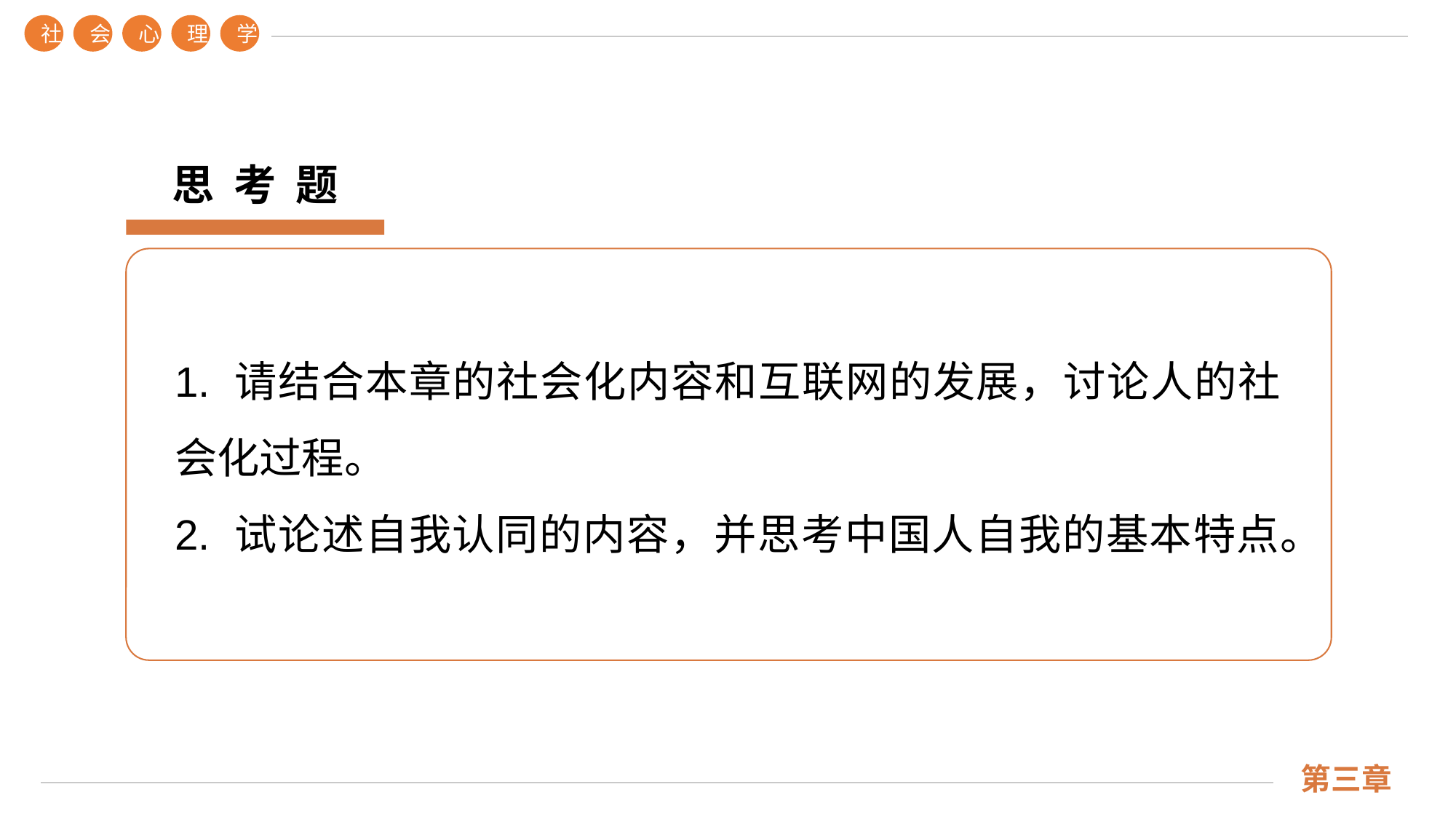

社
会
心
理
学
第三章

思  考  题

1. 请结合本章的社会化内容和互联网的发展，讨论人的社会化过程。
2. 试论述自我认同的内容，并思考中国人自我的基本特点。